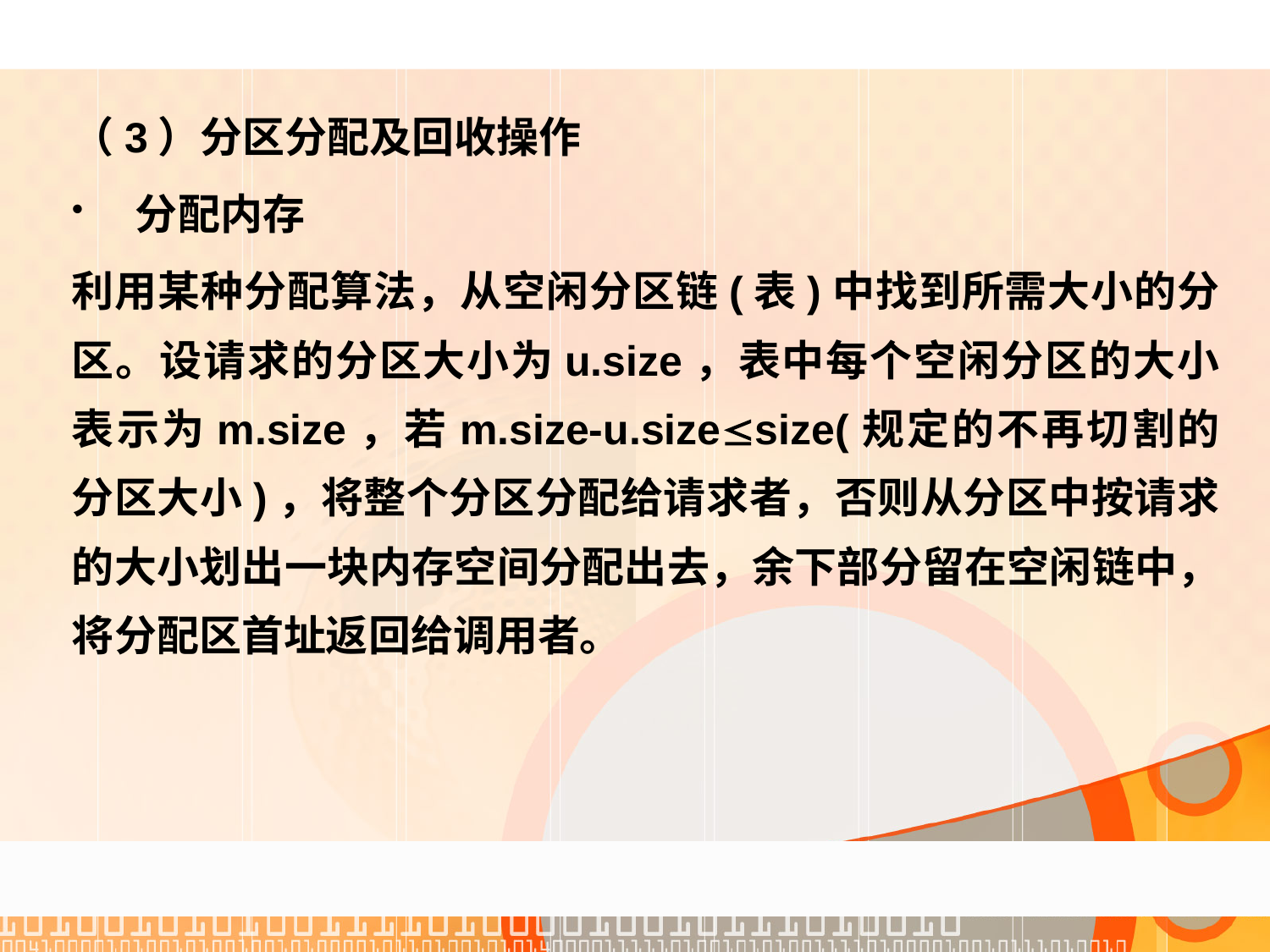

（3）分区分配及回收操作
分配内存
利用某种分配算法，从空闲分区链(表)中找到所需大小的分区。设请求的分区大小为u.size，表中每个空闲分区的大小表示为m.size，若m.size-u.size≤size(规定的不再切割的分区大小)，将整个分区分配给请求者，否则从分区中按请求的大小划出一块内存空间分配出去，余下部分留在空闲链中，将分配区首址返回给调用者。